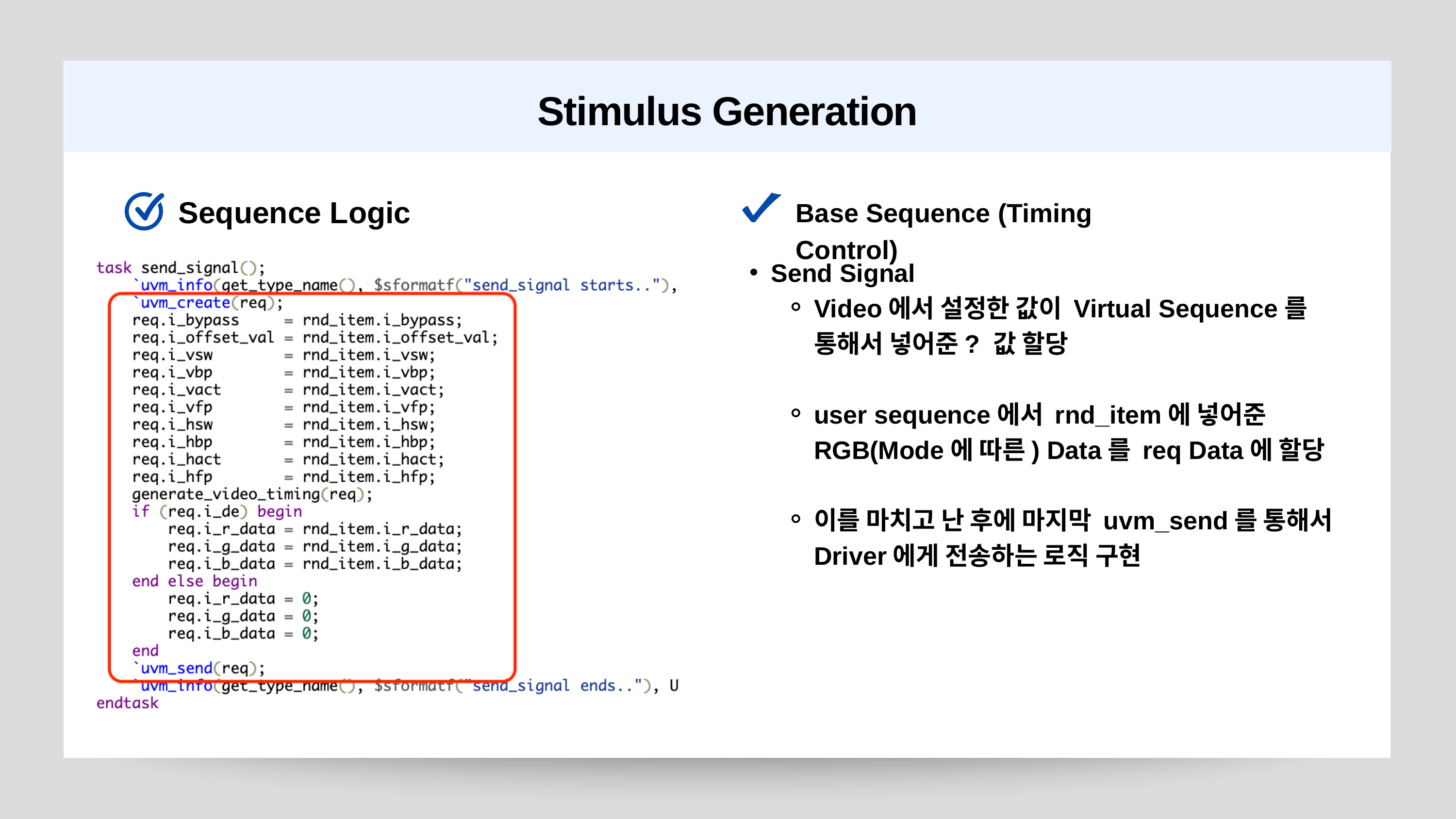

Stimulus Generation
Sequence Logic
Base Sequence (Timing Control)

Send Signal
Video에서 설정한 값이 Virtual Sequence를 통해서 넣어준? 값 할당

user sequence에서 rnd_item에 넣어준 RGB(Mode에 따른) Data를 req Data에 할당

이를 마치고 난 후에 마지막 uvm_send를 통해서 Driver에게 전송하는 로직 구현